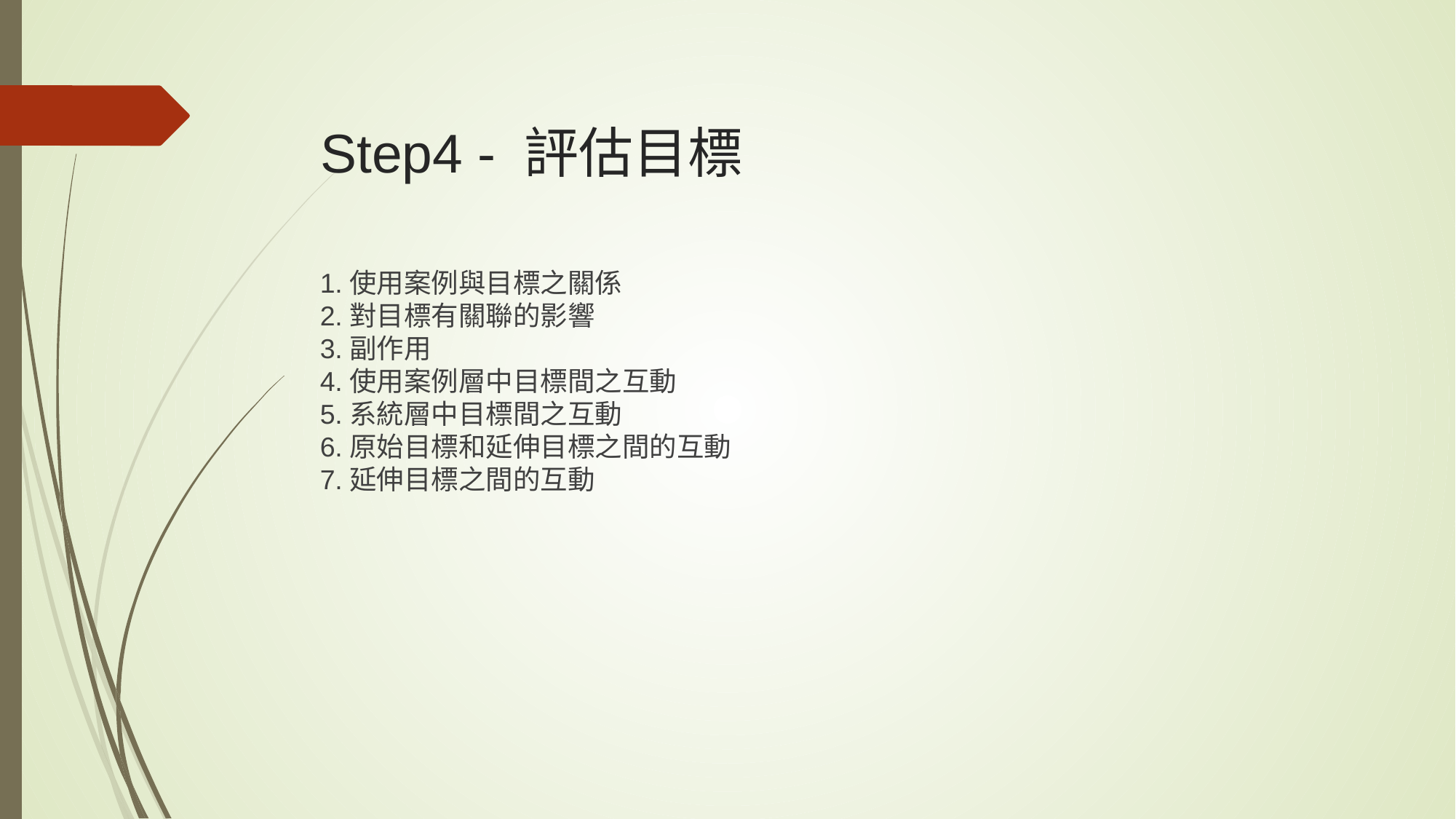

17
# Step4 - 評估目標
1.使用案例與目標之關係
2.對目標有關聯的影響
3.副作用
4.使用案例層中目標間之互動
5.系統層中目標間之互動
6.原始目標和延伸目標之間的互動
7.延伸目標之間的互動